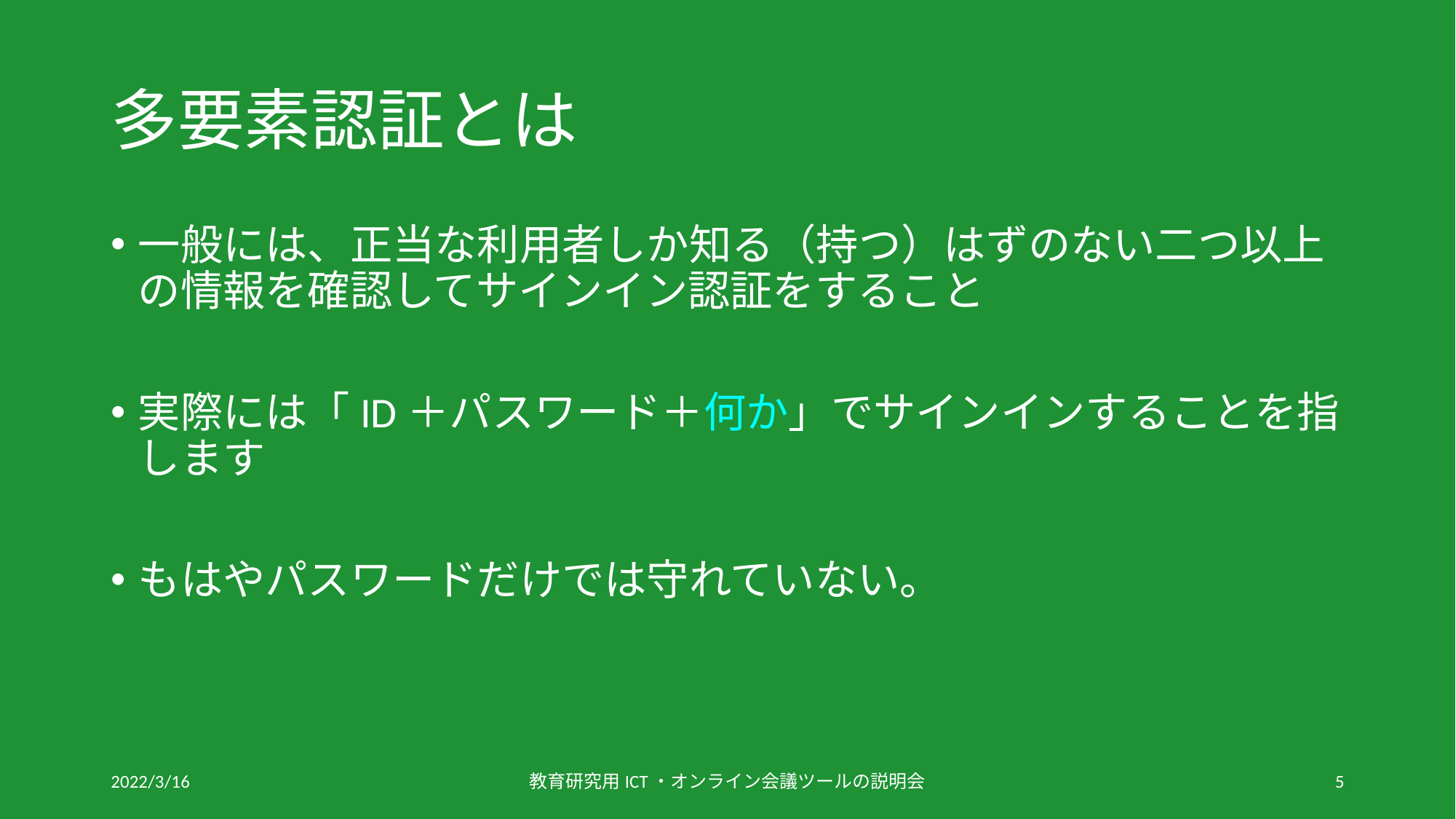

# 多要素認証とは
一般には、正当な利用者しか知る（持つ）はずのない二つ以上の情報を確認してサインイン認証をすること

実際には「ID＋パスワード＋何か」でサインインすることを指します

もはやパスワードだけでは守れていない。
2022/3/16
教育研究用ICT・オンライン会議ツールの説明会
5